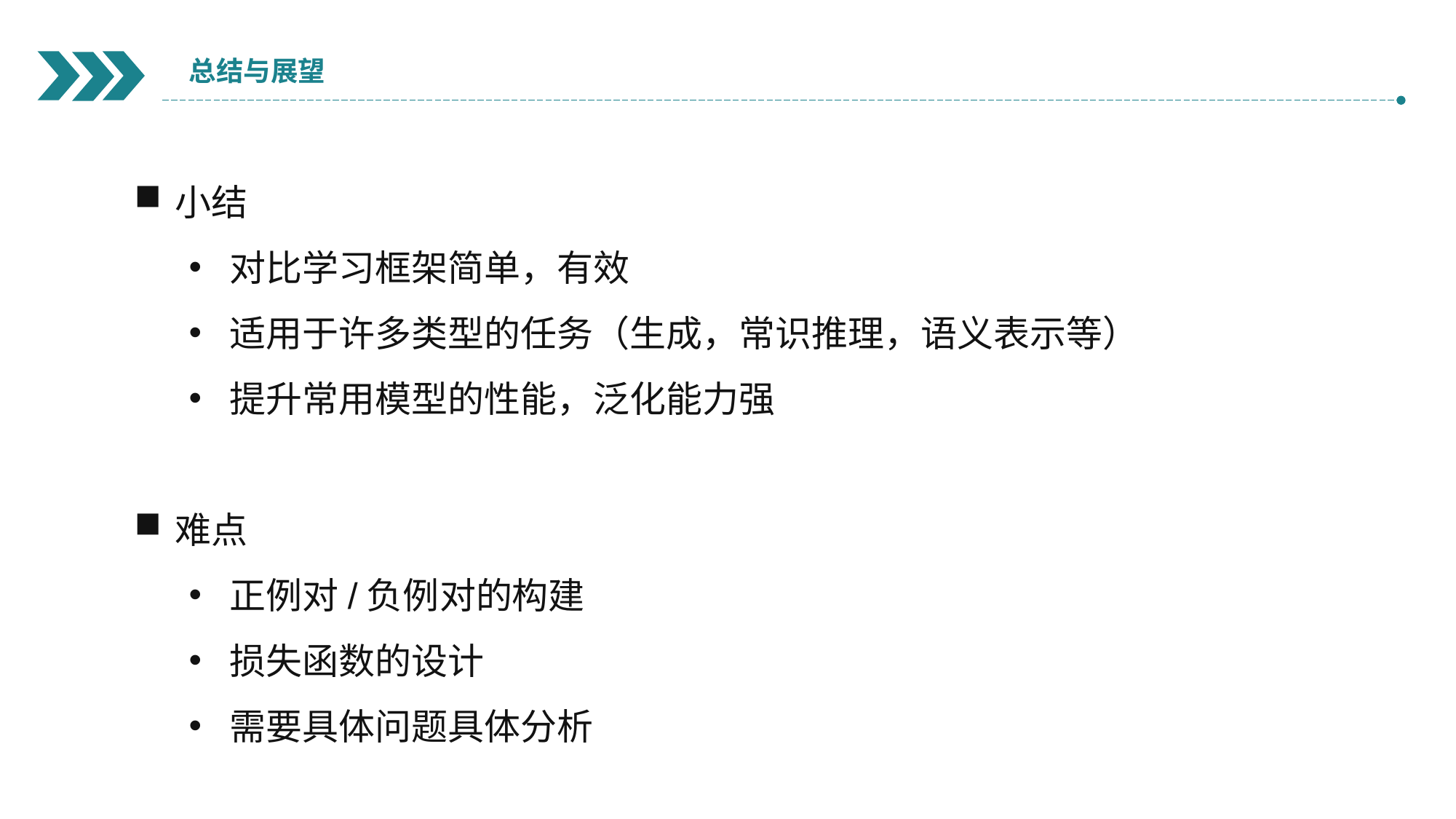

总结与展望

小结
对比学习框架简单，有效
适用于许多类型的任务（生成，常识推理，语义表示等）
提升常用模型的性能，泛化能力强

难点
正例对/负例对的构建
损失函数的设计
需要具体问题具体分析